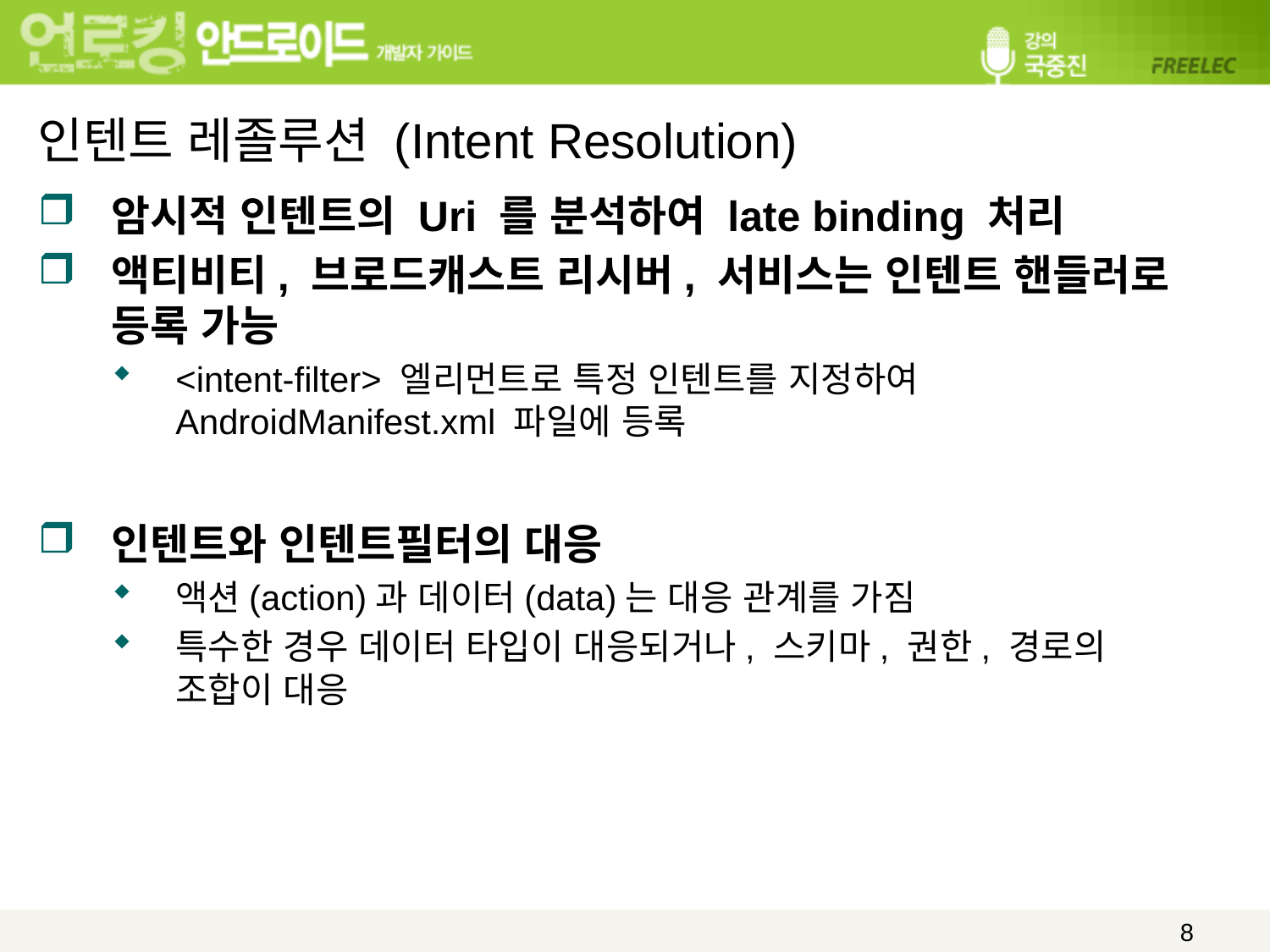

# 인텐트 레졸루션 (Intent Resolution)
암시적 인텐트의 Uri 를 분석하여 late binding 처리
액티비티, 브로드캐스트 리시버, 서비스는 인텐트 핸들러로 등록 가능
<intent-filter> 엘리먼트로 특정 인텐트를 지정하여 AndroidManifest.xml 파일에 등록

인텐트와 인텐트필터의 대응
액션(action)과 데이터(data)는 대응 관계를 가짐
특수한 경우 데이터 타입이 대응되거나, 스키마, 권한, 경로의 조합이 대응
8